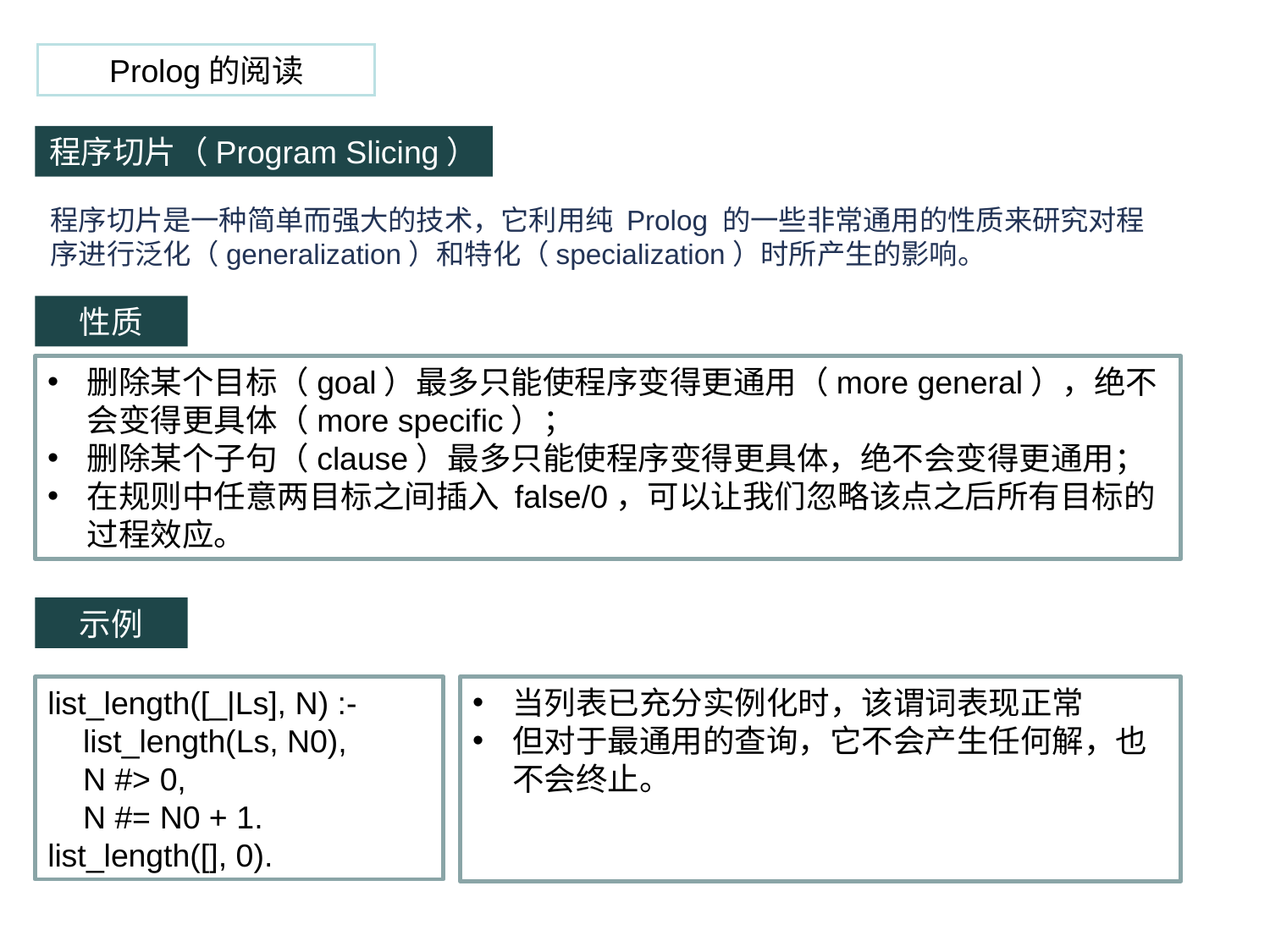

Prolog的阅读
程序切片（Program Slicing）
程序切片是一种简单而强大的技术，它利用纯 Prolog 的一些非常通用的性质来研究对程序进行泛化（generalization）和特化（specialization）时所产生的影响。
性质
删除某个目标（goal）最多只能使程序变得更通用（more general），绝不会变得更具体（more specific）；
删除某个子句（clause）最多只能使程序变得更具体，绝不会变得更通用；
在规则中任意两目标之间插入 false/0，可以让我们忽略该点之后所有目标的过程效应。
示例
当列表已充分实例化时，该谓词表现正常
但对于最通用的查询，它不会产生任何解，也不会终止。
list_length([_|Ls], N) :-
    list_length(Ls, N0),
    N #> 0,
    N #= N0 + 1.
list_length([], 0).